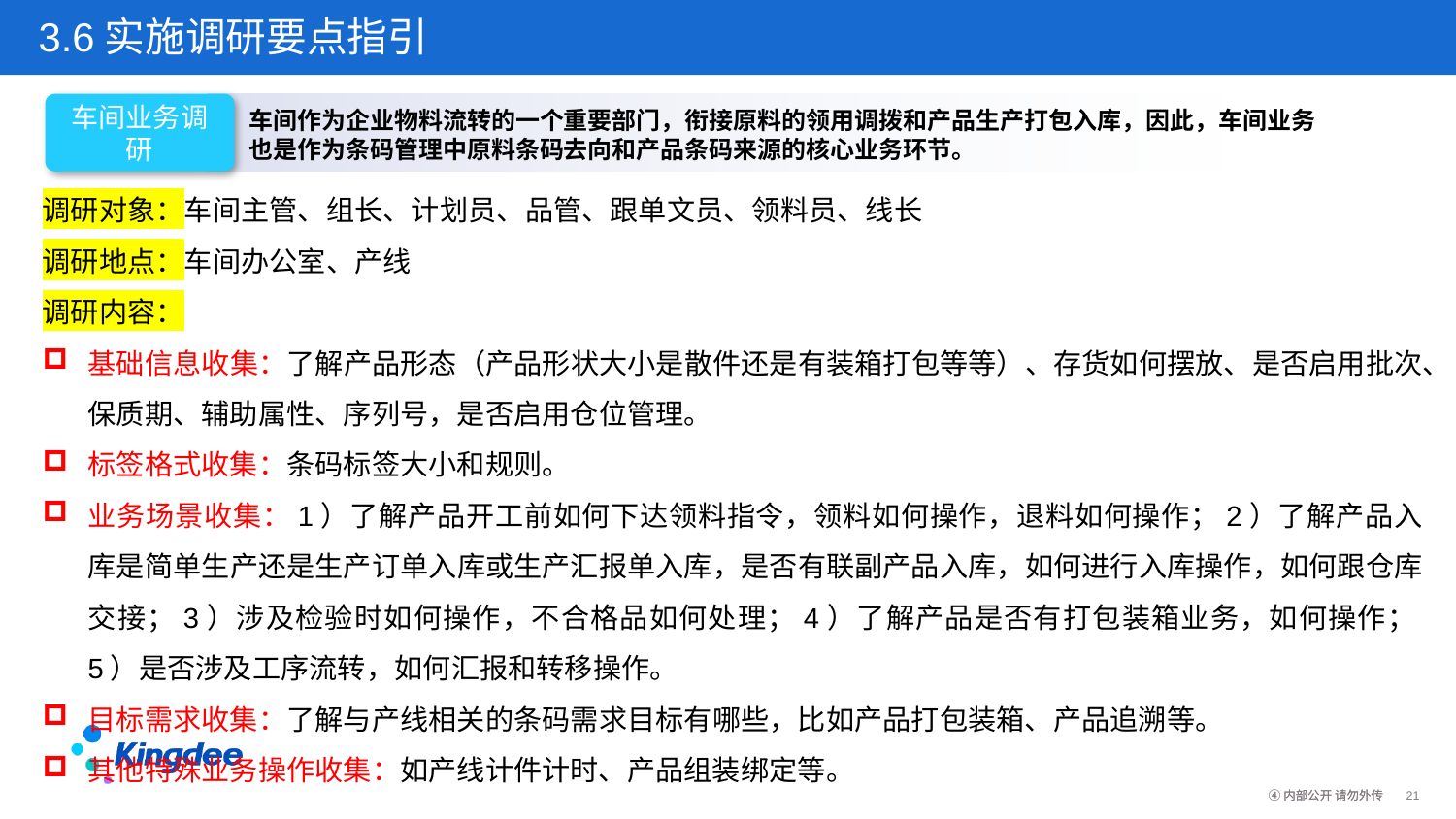

3.6实施调研要点指引

车间业务调研
车间作为企业物料流转的一个重要部门，衔接原料的领用调拨和产品生产打包入库，因此，车间业务也是作为条码管理中原料条码去向和产品条码来源的核心业务环节。
调研对象：车间主管、组长、计划员、品管、跟单文员、领料员、线长
调研地点：车间办公室、产线
调研内容：
基础信息收集：了解产品形态（产品形状大小是散件还是有装箱打包等等）、存货如何摆放、是否启用批次、保质期、辅助属性、序列号，是否启用仓位管理。
标签格式收集：条码标签大小和规则。
业务场景收集：1）了解产品开工前如何下达领料指令，领料如何操作，退料如何操作；2）了解产品入库是简单生产还是生产订单入库或生产汇报单入库，是否有联副产品入库，如何进行入库操作，如何跟仓库交接；3）涉及检验时如何操作，不合格品如何处理；4）了解产品是否有打包装箱业务，如何操作；5）是否涉及工序流转，如何汇报和转移操作。
目标需求收集：了解与产线相关的条码需求目标有哪些，比如产品打包装箱、产品追溯等。
其他特殊业务操作收集：如产线计件计时、产品组装绑定等。